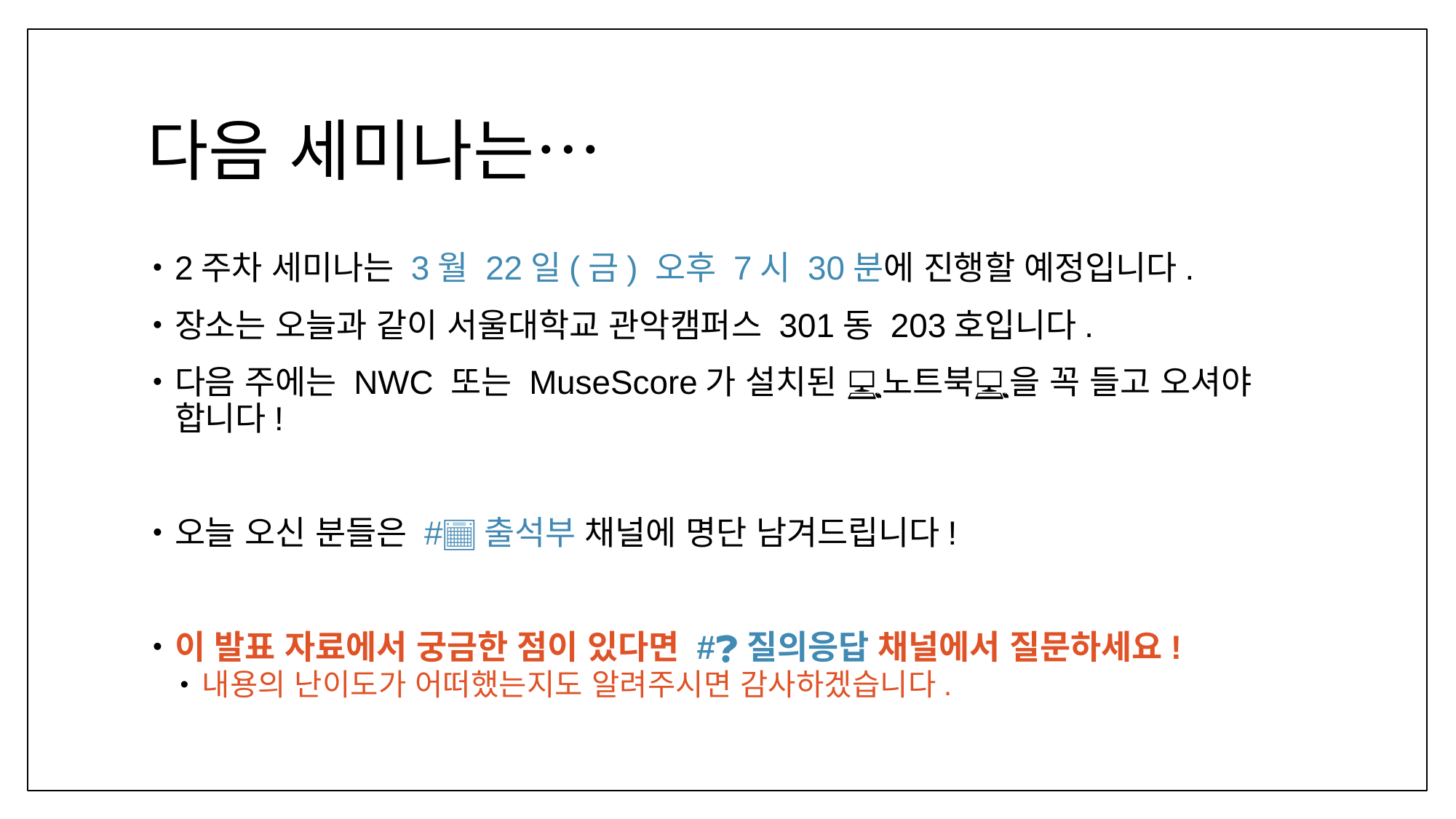

# 다음 세미나는…
2주차 세미나는 3월 22일(금) 오후 7시 30분에 진행할 예정입니다.
장소는 오늘과 같이 서울대학교 관악캠퍼스 301동 203호입니다.
다음 주에는 NWC 또는 MuseScore가 설치된 💻노트북💻을 꼭 들고 오셔야
합니다!

오늘 오신 분들은 #📅출석부 채널에 명단 남겨드립니다!

이 발표 자료에서 궁금한 점이 있다면 #❓질의응답 채널에서 질문하세요!
내용의 난이도가 어떠했는지도 알려주시면 감사하겠습니다.